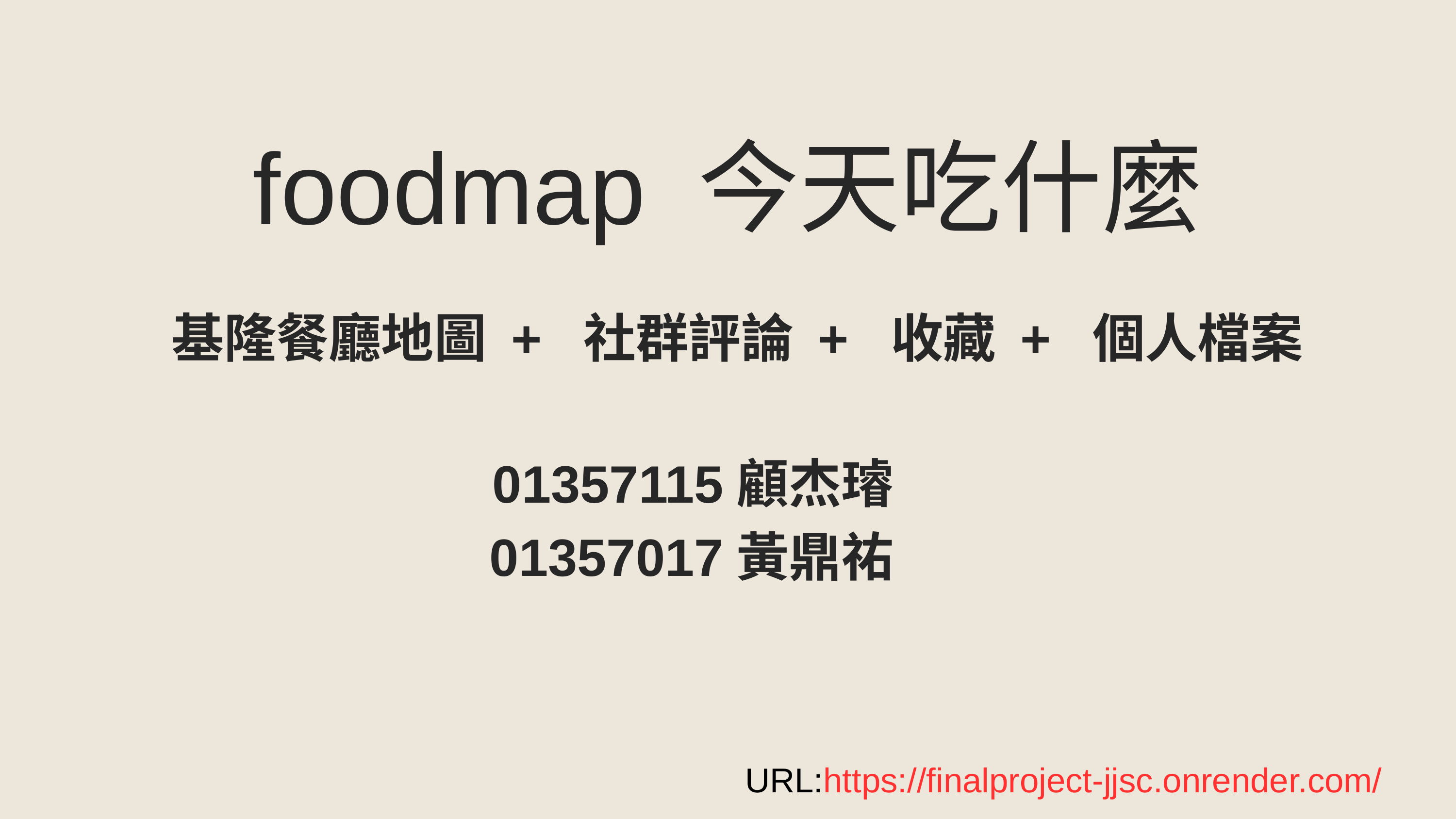

foodmap 今天吃什麼
基隆餐廳地圖 +  社群評論 +  收藏 +  個人檔案
01357115顧杰璿
01357017黃鼎祐
URL:https://finalproject-jjsc.onrender.com/